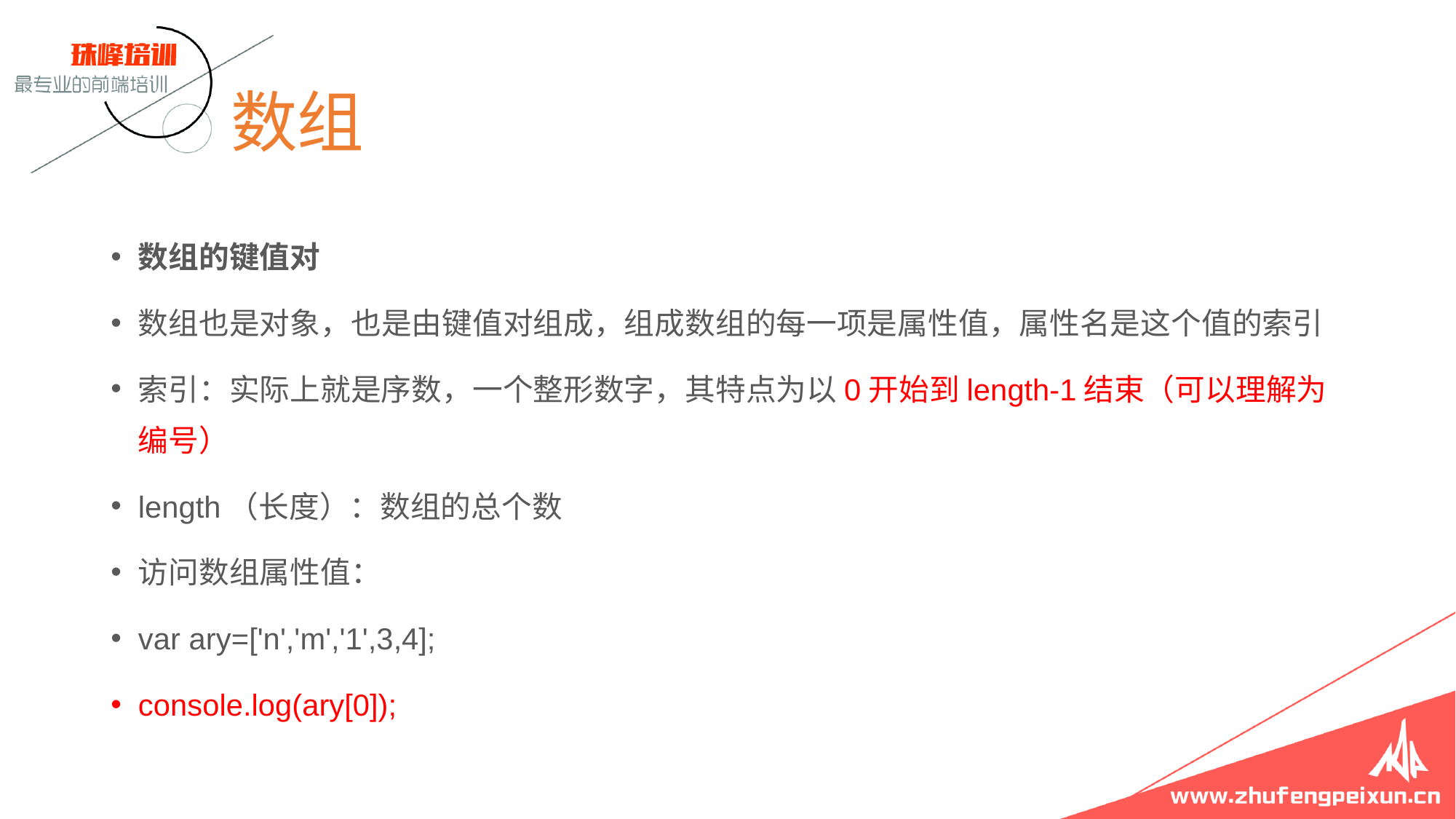

# 数组
数组的键值对
数组也是对象，也是由键值对组成，组成数组的每一项是属性值，属性名是这个值的索引
索引：实际上就是序数，一个整形数字，其特点为以0开始到length-1结束（可以理解为编号）
length（长度）：数组的总个数
访问数组属性值：
var ary=['n','m','1',3,4];
console.log(ary[0]);